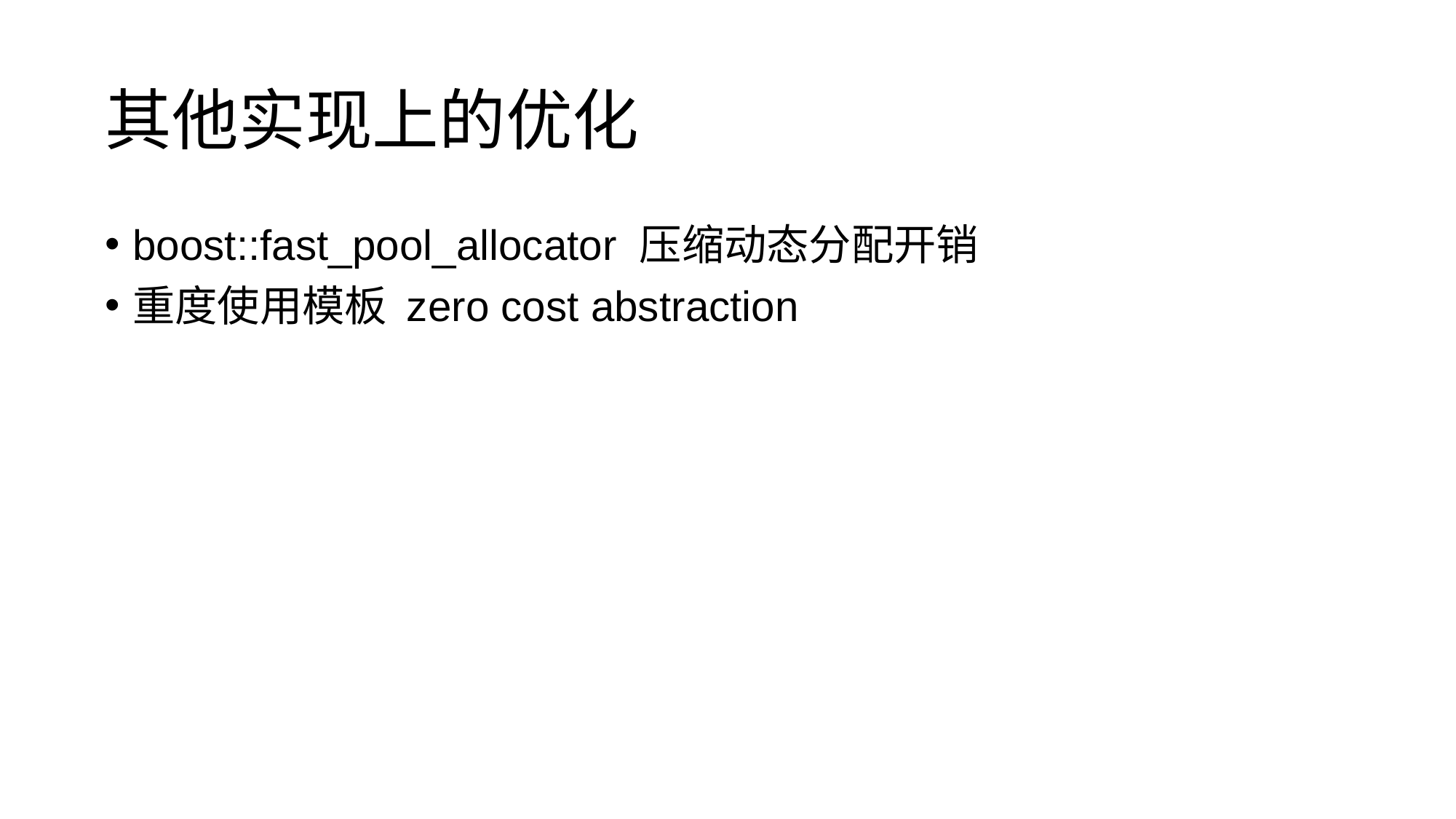

# 其他实现上的优化
boost::fast_pool_allocator 压缩动态分配开销
重度使用模板 zero cost abstraction